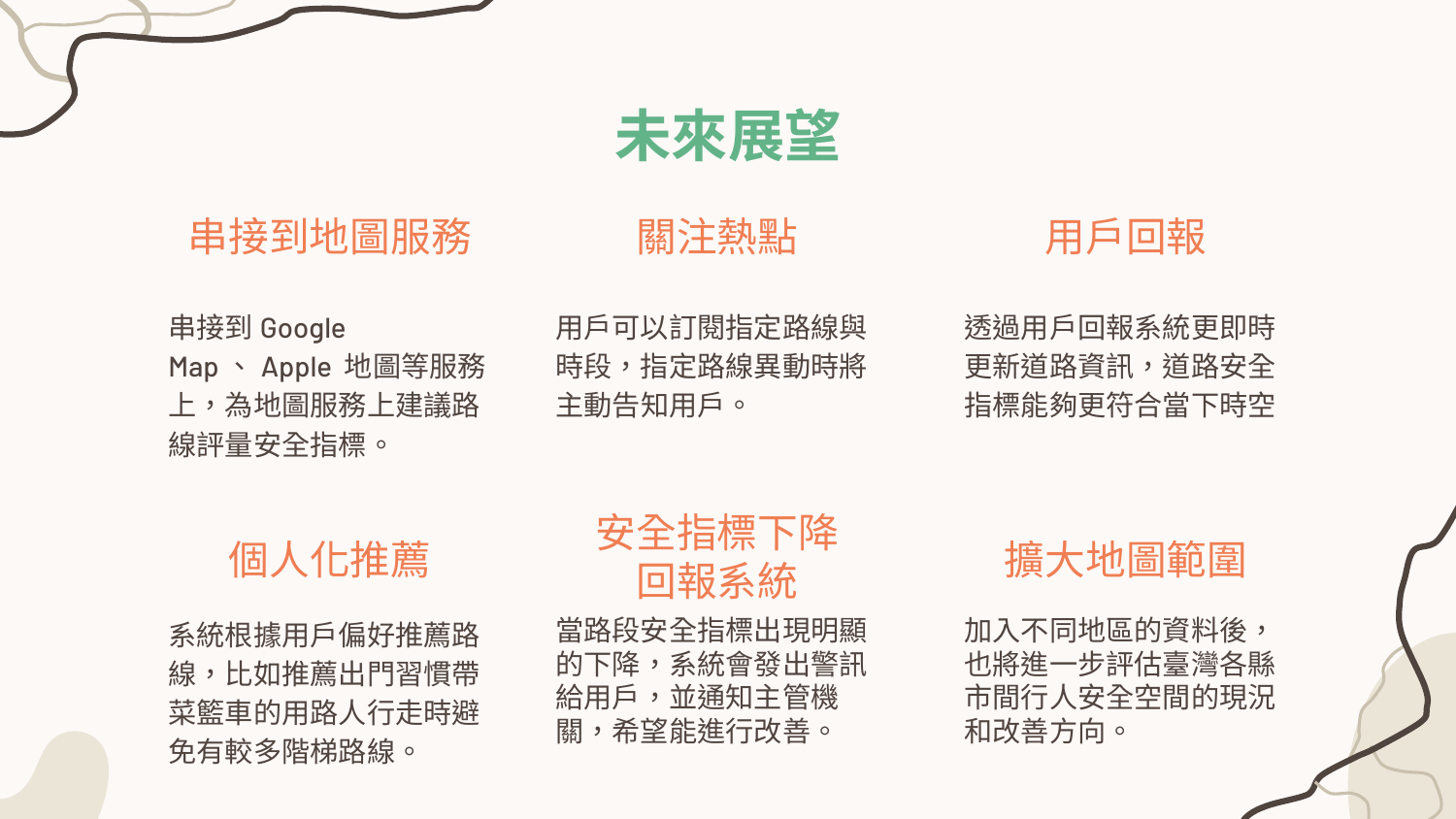

# 未來展望
串接到地圖服務
關注熱點
用戶回報
串接到Google Map、Apple 地圖等服務上，為地圖服務上建議路線評量安全指標。
用戶可以訂閱指定路線與時段，指定路線異動時將主動告知用戶。
透過用戶回報系統更即時更新道路資訊，道路安全指標能夠更符合當下時空
安全指標下降
回報系統
個人化推薦
擴大地圖範圍
系統根據用戶偏好推薦路線，比如推薦出門習慣帶菜籃車的用路人行走時避免有較多階梯路線。
當路段安全指標出現明顯的下降，系統會發出警訊給用戶，並通知主管機關，希望能進行改善。

加入不同地區的資料後，也將進一步評估臺灣各縣市間行人安全空間的現況和改善方向。